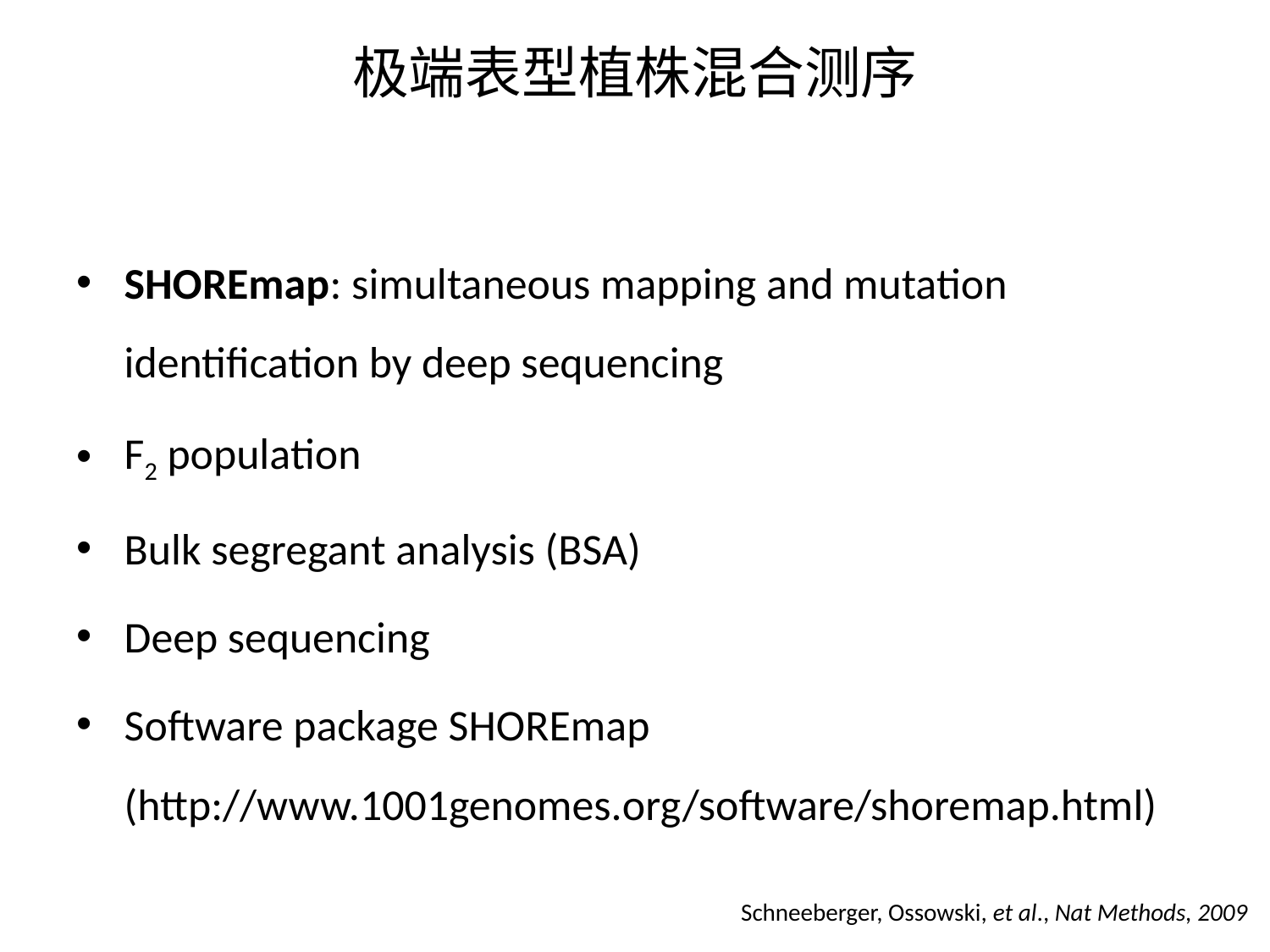

# 极端表型植株混合测序
SHOREmap: simultaneous mapping and mutation identification by deep sequencing
F2 population
Bulk segregant analysis (BSA)
Deep sequencing
Software package SHOREmap (http://www.1001genomes.org/software/shoremap.html)
Schneeberger, Ossowski, et al., Nat Methods, 2009